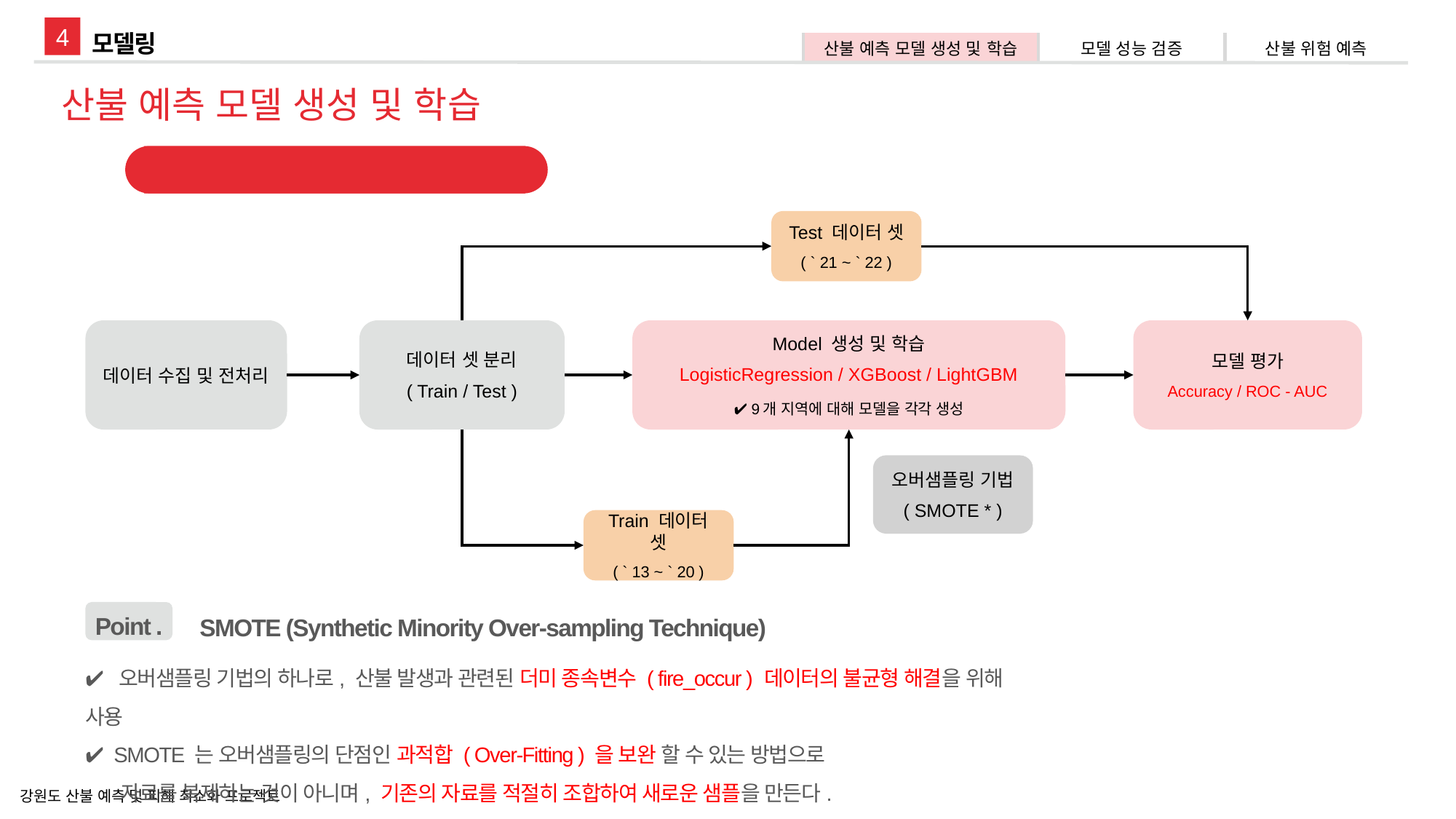

4
모델링
| 산불 예측 모델 생성 및 학습 | 모델 성능 검증 | 산불 위험 예측 |
| --- | --- | --- |
산불 예측 모델 생성 및 학습

모델 훈련 및 평가 순서도
EfficientNet
Test 데이터 셋

( ` 21 ~ ` 22 )
Model 생성 및 학습

LogisticRegression / XGBoost / LightGBM

✔ 9개 지역에 대해 모델을 각각 생성
모델 평가

Accuracy / ROC - AUC
데이터 수집 및 전처리
데이터 셋 분리

( Train / Test )
오버샘플링 기법

( SMOTE * )
Train 데이터 셋

( ` 13 ~ ` 20 )
                    SMOTE (Synthetic Minority Over-sampling Technique)

✔  오버샘플링 기법의 하나로, 산불 발생과 관련된 더미 종속변수 ( fire_occur ) 데이터의 불균형 해결을 위해 사용
✔  SMOTE 는 오버샘플링의 단점인 과적합 ( Over-Fitting ) 을 보완 할 수 있는 방법으로
      자료를 복제하는 것이 아니며, 기존의 자료를 적절히 조합하여 새로운 샘플을 만든다.
Point .

강원도 산불 예측 및 피해 최소화 프로젝트